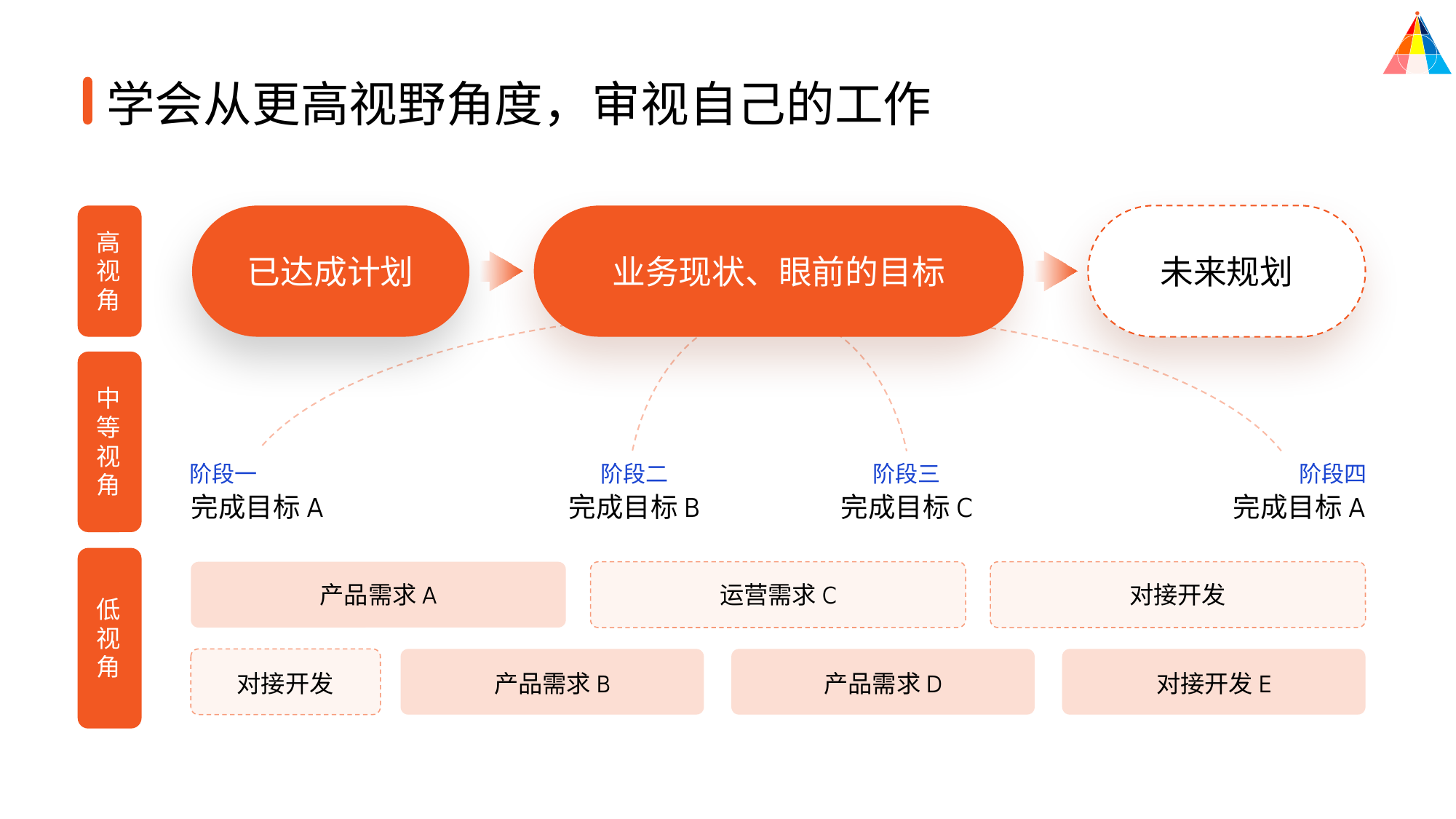

学会从更高视野角度，审视自己的工作

高视角

已达成计划
业务现状、眼前的目标
未来规划

中等视角
阶段一
完成目标A
阶段二
完成目标B
阶段三
阶段四
完成目标C
完成目标A

产品需求A
运营需求C
对接开发
低视角

对接开发
产品需求B
产品需求D
对接开发E